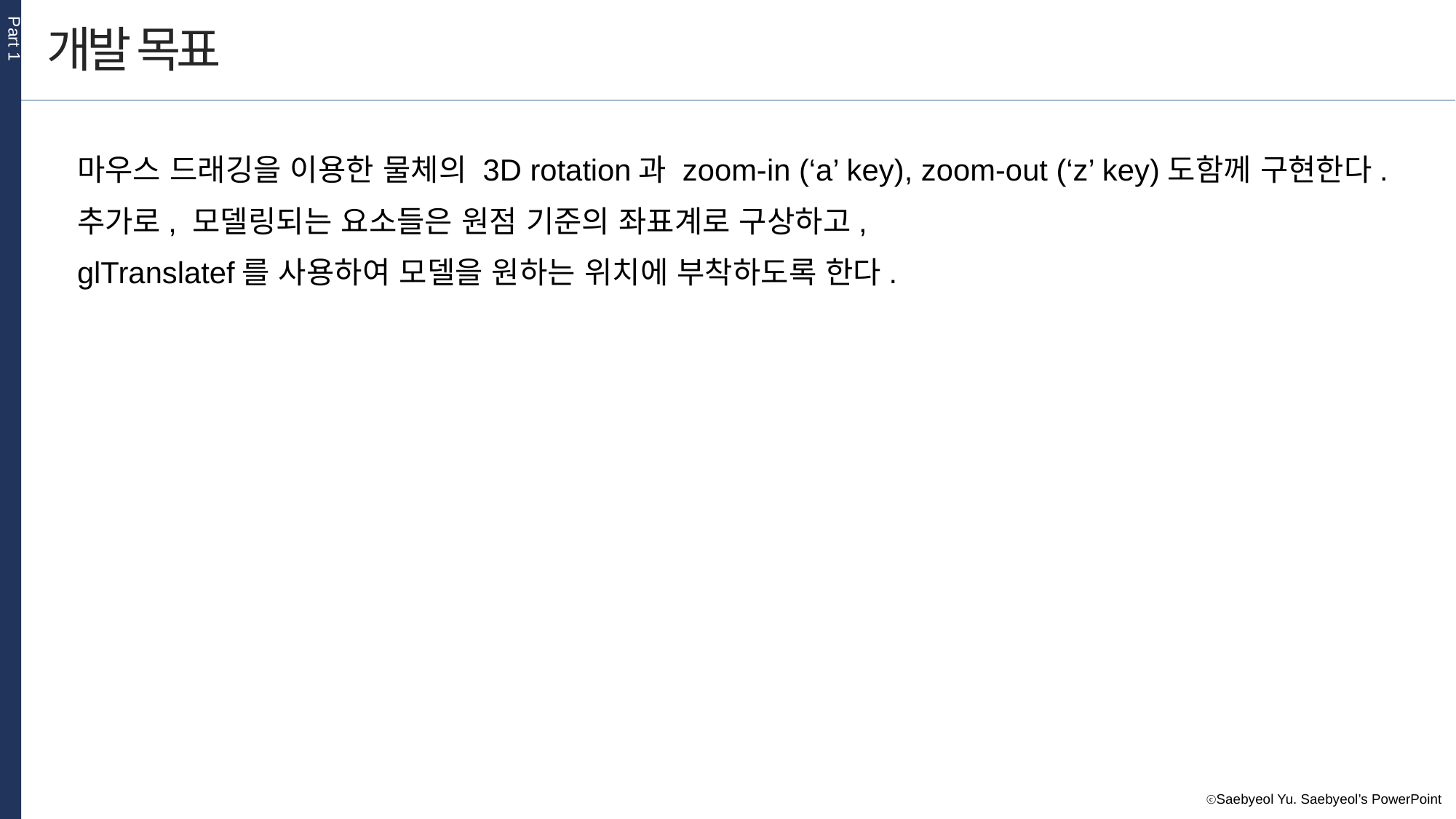

Part 1
개발 목표
마우스 드래깅을 이용한 물체의 3D rotation과 zoom-in (‘a’ key), zoom-out (‘z’ key)도함께 구현한다.
추가로, 모델링되는 요소들은 원점 기준의 좌표계로 구상하고,
glTranslatef를 사용하여 모델을 원하는 위치에 부착하도록 한다.